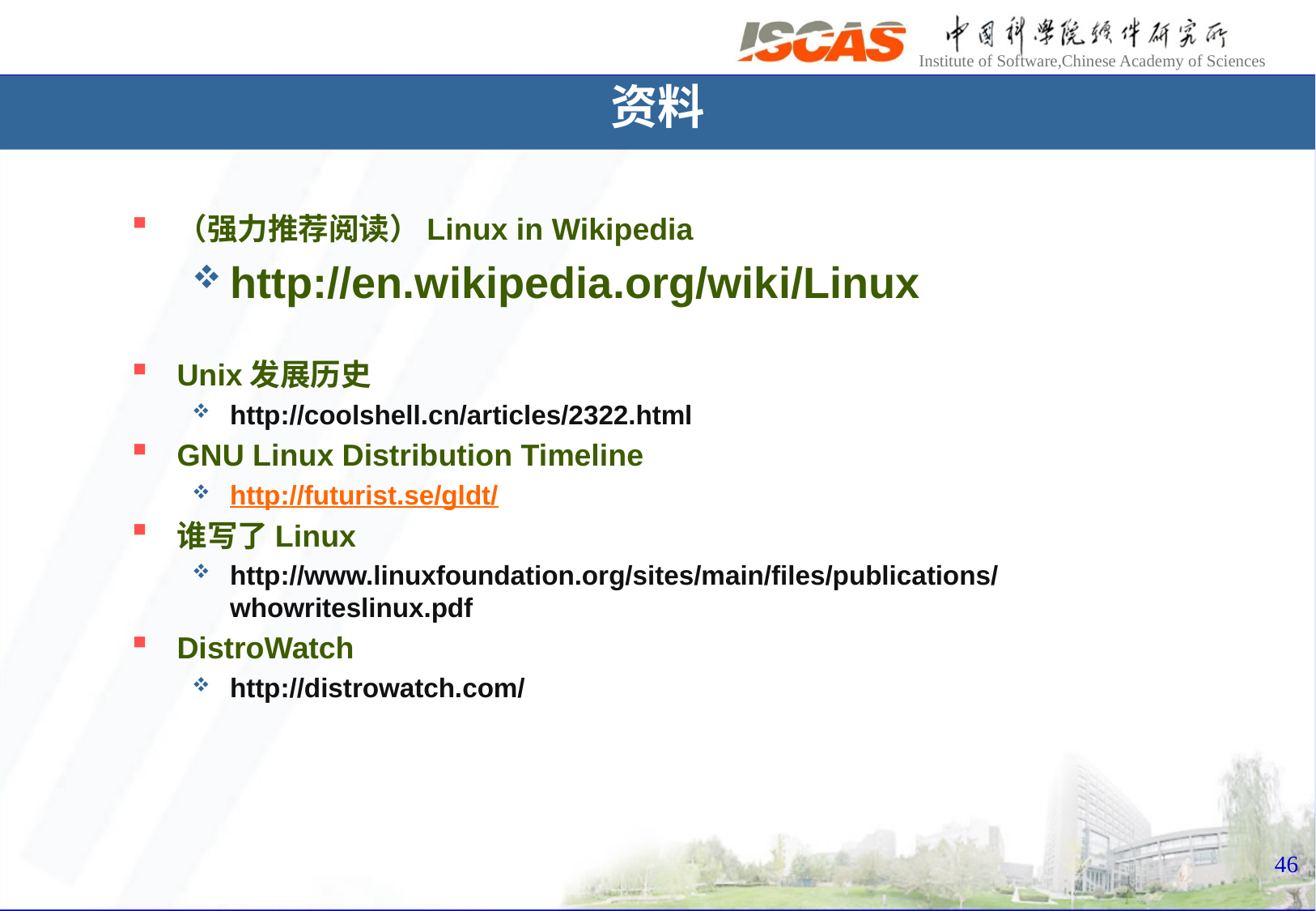

资料
（强力推荐阅读）Linux in Wikipedia
http://en.wikipedia.org/wiki/Linux

Unix发展历史
http://coolshell.cn/articles/2322.html
GNU Linux Distribution Timeline
http://futurist.se/gldt/
谁写了Linux
http://www.linuxfoundation.org/sites/main/files/publications/whowriteslinux.pdf
DistroWatch
http://distrowatch.com/

46